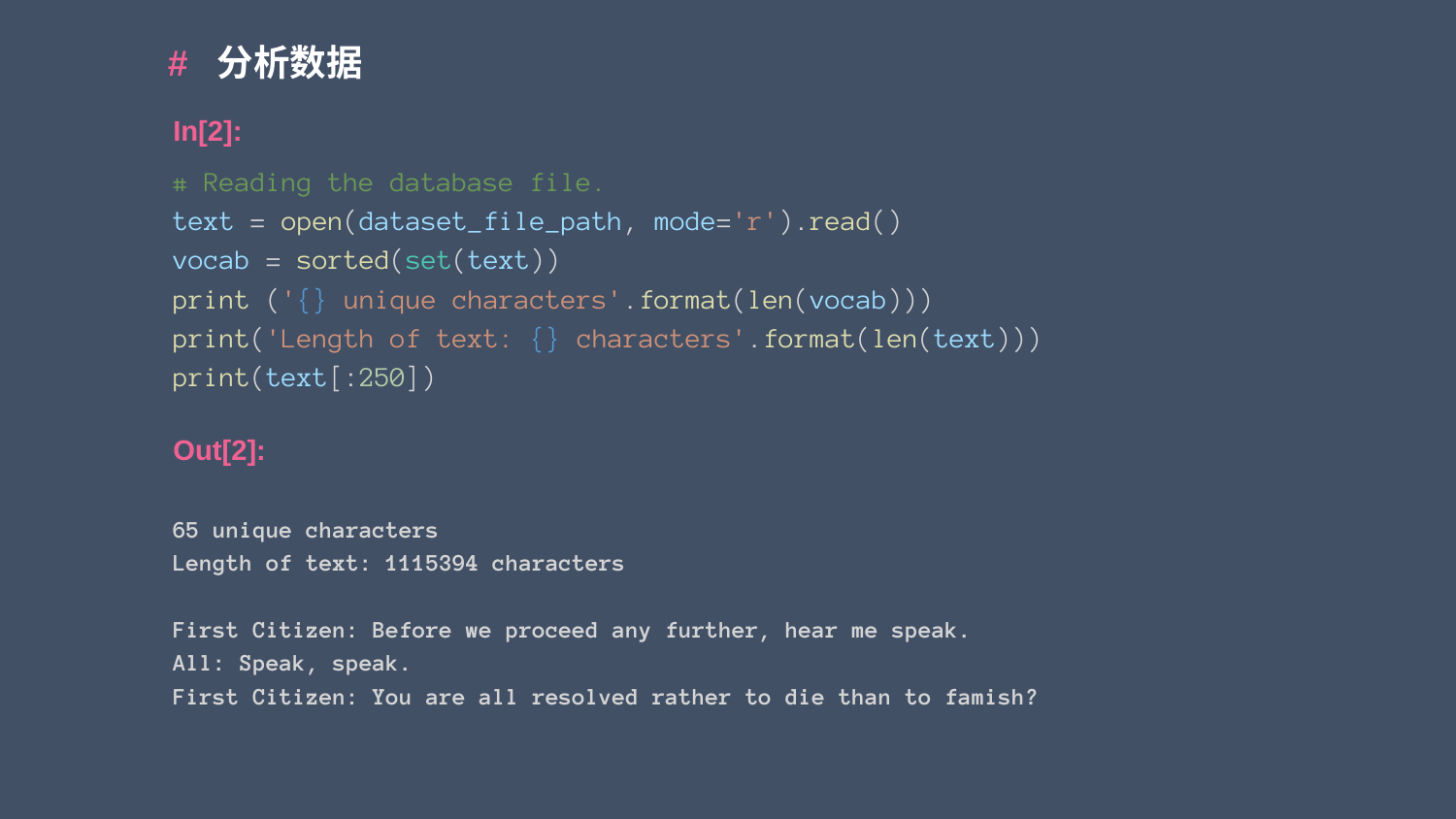

#  分析数据
In[2]:
# Reading the database file.
text = open(dataset_file_path, mode='r').read()
vocab = sorted(set(text))
print ('{} unique characters'.format(len(vocab)))
print('Length of text: {} characters'.format(len(text)))
print(text[:250])

65 unique characters
Length of text: 1115394 characters

First Citizen: Before we proceed any further, hear me speak.
All: Speak, speak.
First Citizen: You are all resolved rather to die than to famish?
Out[2]: